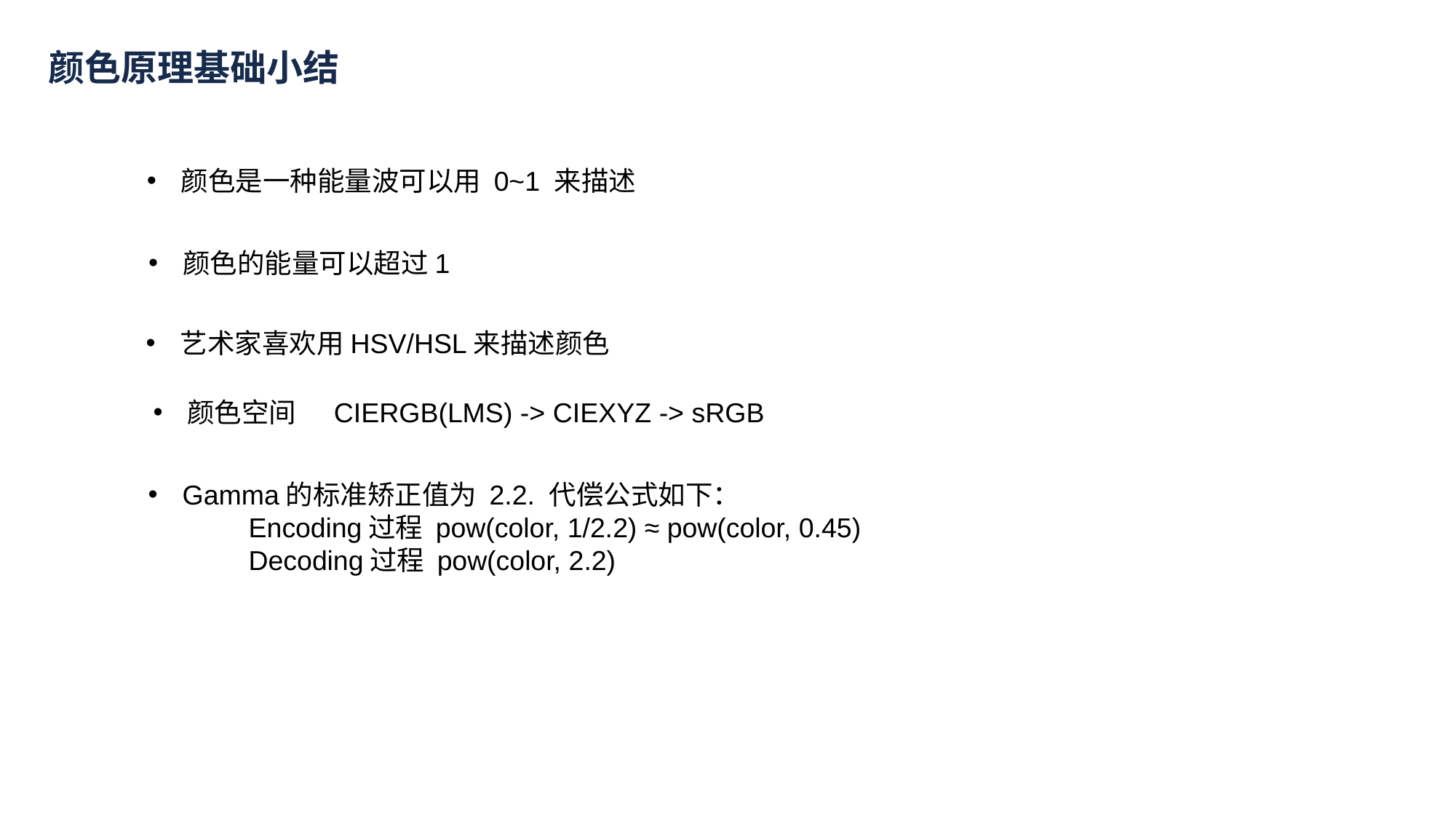

颜色原理基础小结
颜色是一种能量波可以用 0~1 来描述
颜色的能量可以超过1
艺术家喜欢用HSV/HSL来描述颜色
颜色空间     CIERGB(LMS) -> CIEXYZ -> sRGB
Gamma的标准矫正值为 2.2. 代偿公式如下：
      Encoding过程 pow(color, 1/2.2) ≈ pow(color, 0.45)
      Decoding过程 pow(color, 2.2)